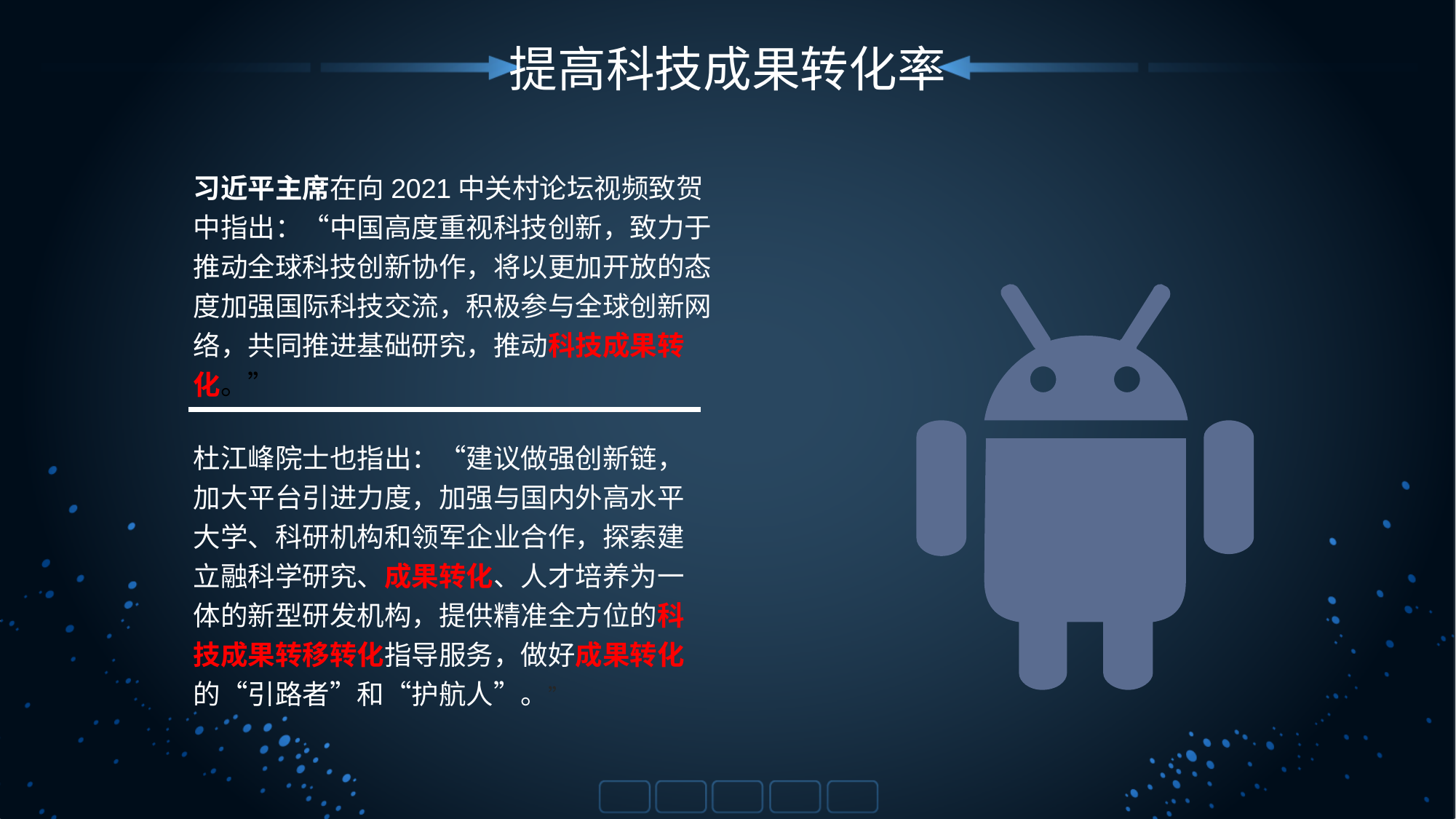

提高科技成果转化率
习近平主席在向2021中关村论坛视频致贺中指出：“中国高度重视科技创新，致力于推动全球科技创新协作，将以更加开放的态度加强国际科技交流，积极参与全球创新网络，共同推进基础研究，推动科技成果转化。”

杜江峰院士也指出：“建议做强创新链，加大平台引进力度，加强与国内外高水平大学、科研机构和领军企业合作，探索建立融科学研究、成果转化、人才培养为一体的新型研发机构，提供精准全方位的科技成果转移转化指导服务，做好成果转化的“引路者”和“护航人”。”